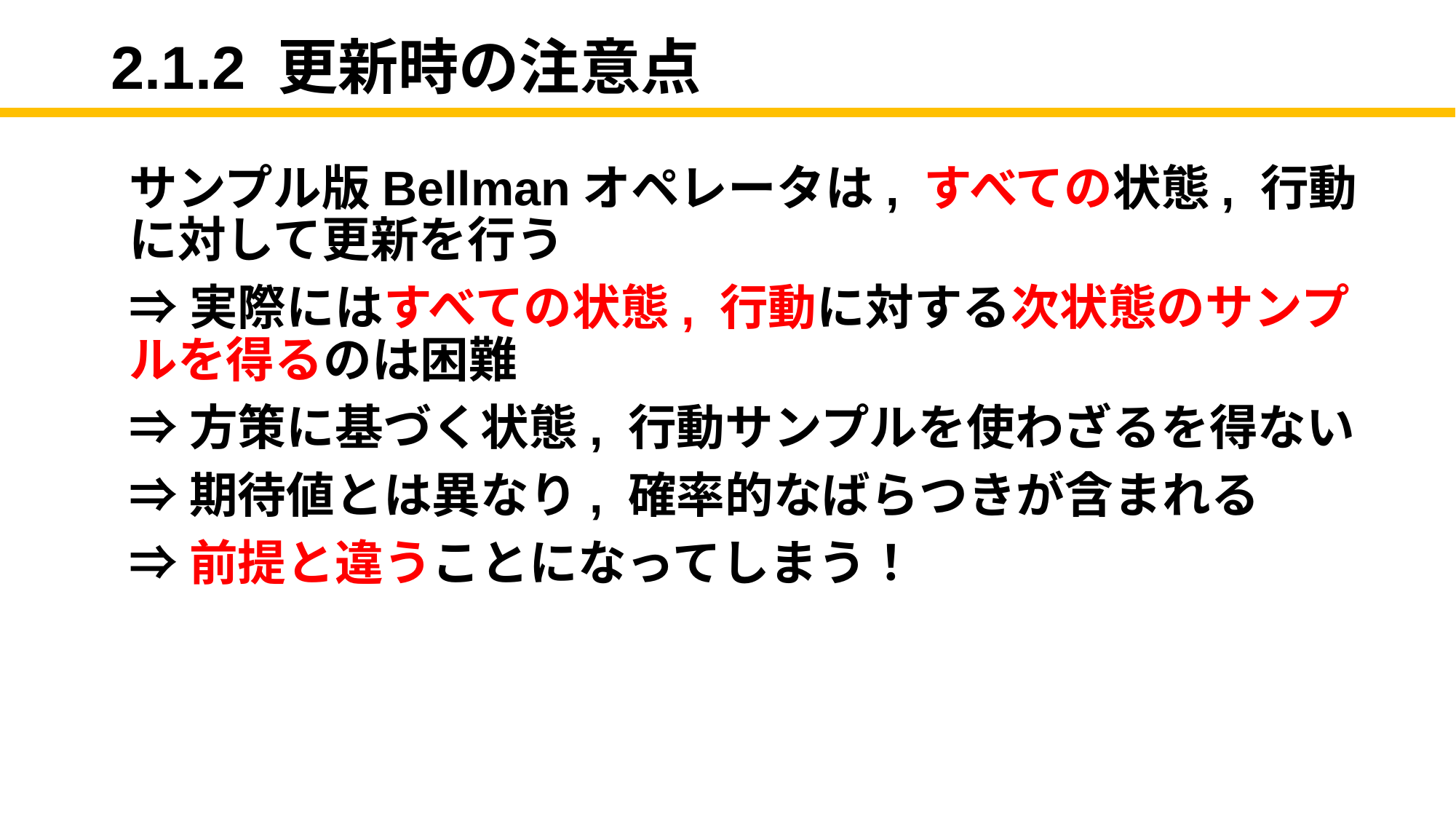

# 2.1.2 更新時の注意点
サンプル版Bellmanオペレータは, すべての状態, 行動に対して更新を行う
⇒実際にはすべての状態, 行動に対する次状態のサンプルを得るのは困難
⇒方策に基づく状態, 行動サンプルを使わざるを得ない
⇒期待値とは異なり, 確率的なばらつきが含まれる
⇒前提と違うことになってしまう！